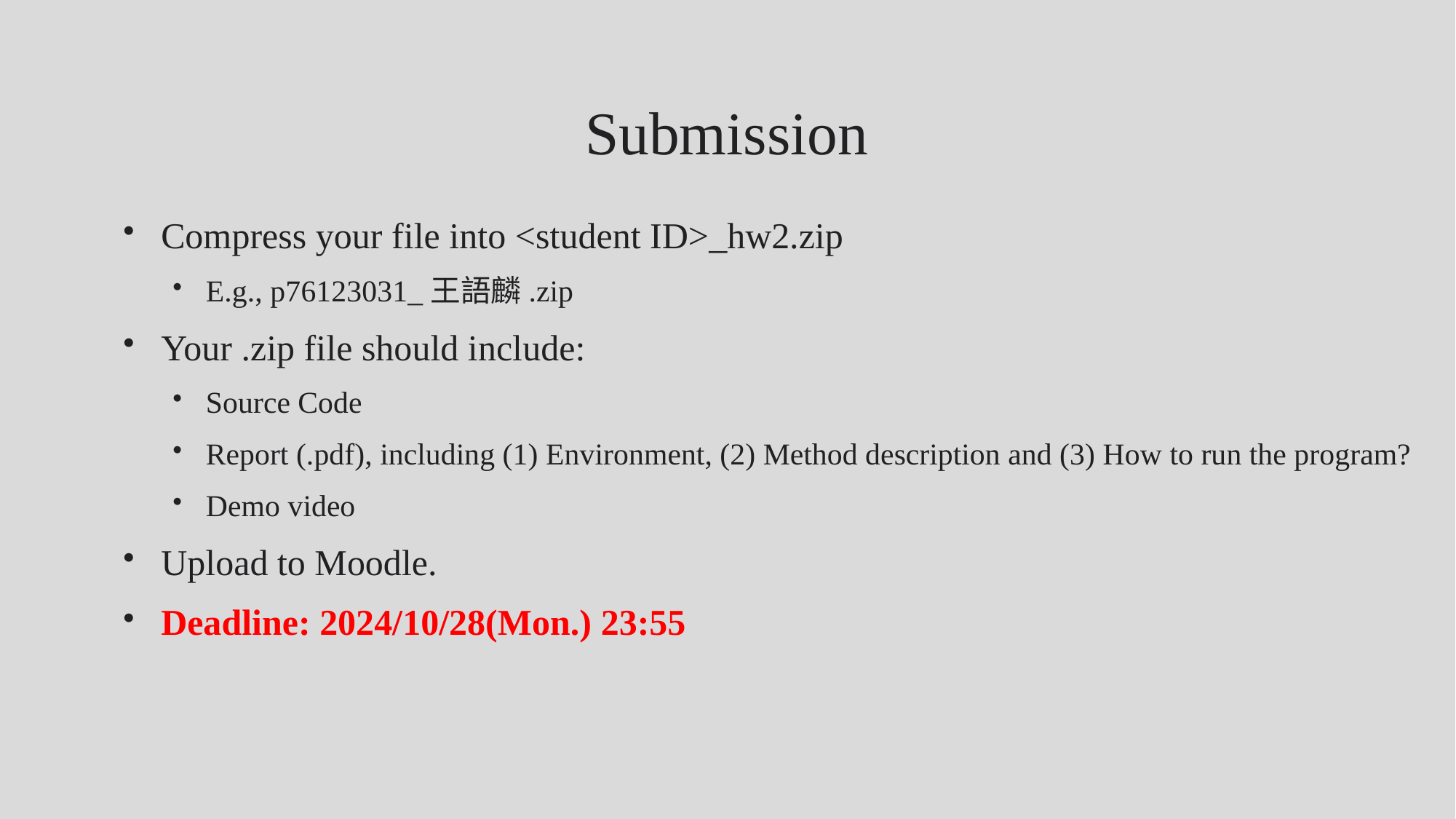

# Submission
Compress your file into <student ID>_hw2.zip
E.g., p76123031_王語麟.zip
Your .zip file should include:
Source Code
Report (.pdf), including (1) Environment, (2) Method description and (3) How to run the program?
Demo video
Upload to Moodle.
Deadline: 2024/10/28(Mon.) 23:55